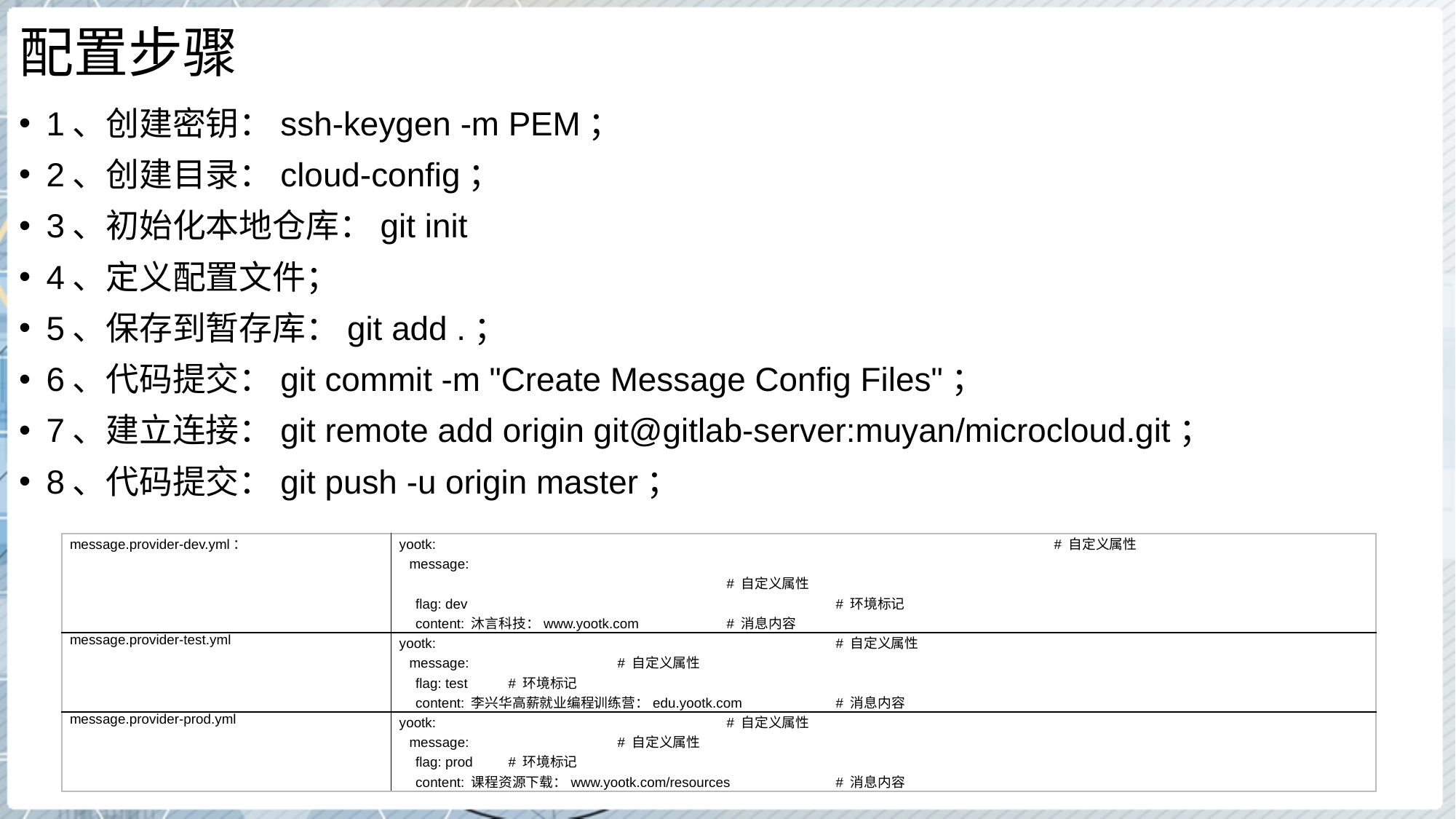

# 配置步骤
1、创建密钥：ssh-keygen -m PEM；
2、创建目录：cloud-config；
3、初始化本地仓库：git init
4、定义配置文件；
5、保存到暂存库：git add .；
6、代码提交：git commit -m "Create Message Config Files"；
7、建立连接：git remote add origin git@gitlab-server:muyan/microcloud.git；
8、代码提交：git push -u origin master；
| message.provider-dev.yml： | yootk: # 自定义属性 message: # 自定义属性 flag: dev # 环境标记 content: 沐言科技：www.yootk.com # 消息内容 |
| --- | --- |
| message.provider-test.yml | yootk: # 自定义属性 message: # 自定义属性 flag: test # 环境标记 content: 李兴华高薪就业编程训练营：edu.yootk.com # 消息内容 |
| message.provider-prod.yml | yootk: # 自定义属性 message: # 自定义属性 flag: prod # 环境标记 content: 课程资源下载：www.yootk.com/resources # 消息内容 |